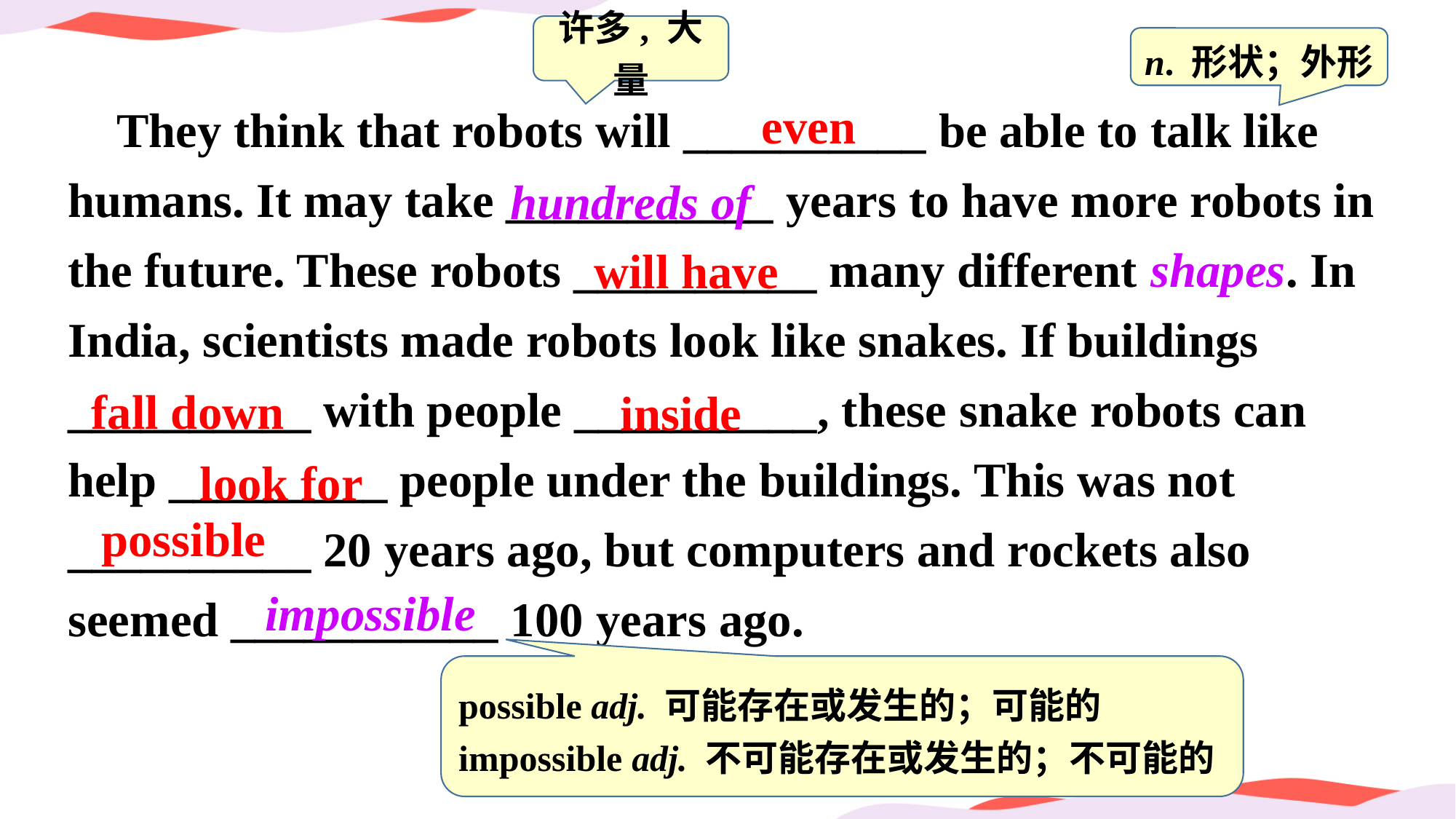

许多, 大量
n. 形状；外形
even
    They think that robots will __________ be able to talk like humans. It may take ___________ years to have more robots in the future. These robots __________ many different shapes. In India, scientists made robots look like snakes. If buildings __________ with people __________, these snake robots can help _________ people under the buildings. This was not __________ 20 years ago, but computers and rockets also seemed ___________ 100 years ago.
hundreds of
will have
fall down
inside
look for
possible
impossible
possible adj. 可能存在或发生的；可能的
impossible adj. 不可能存在或发生的；不可能的